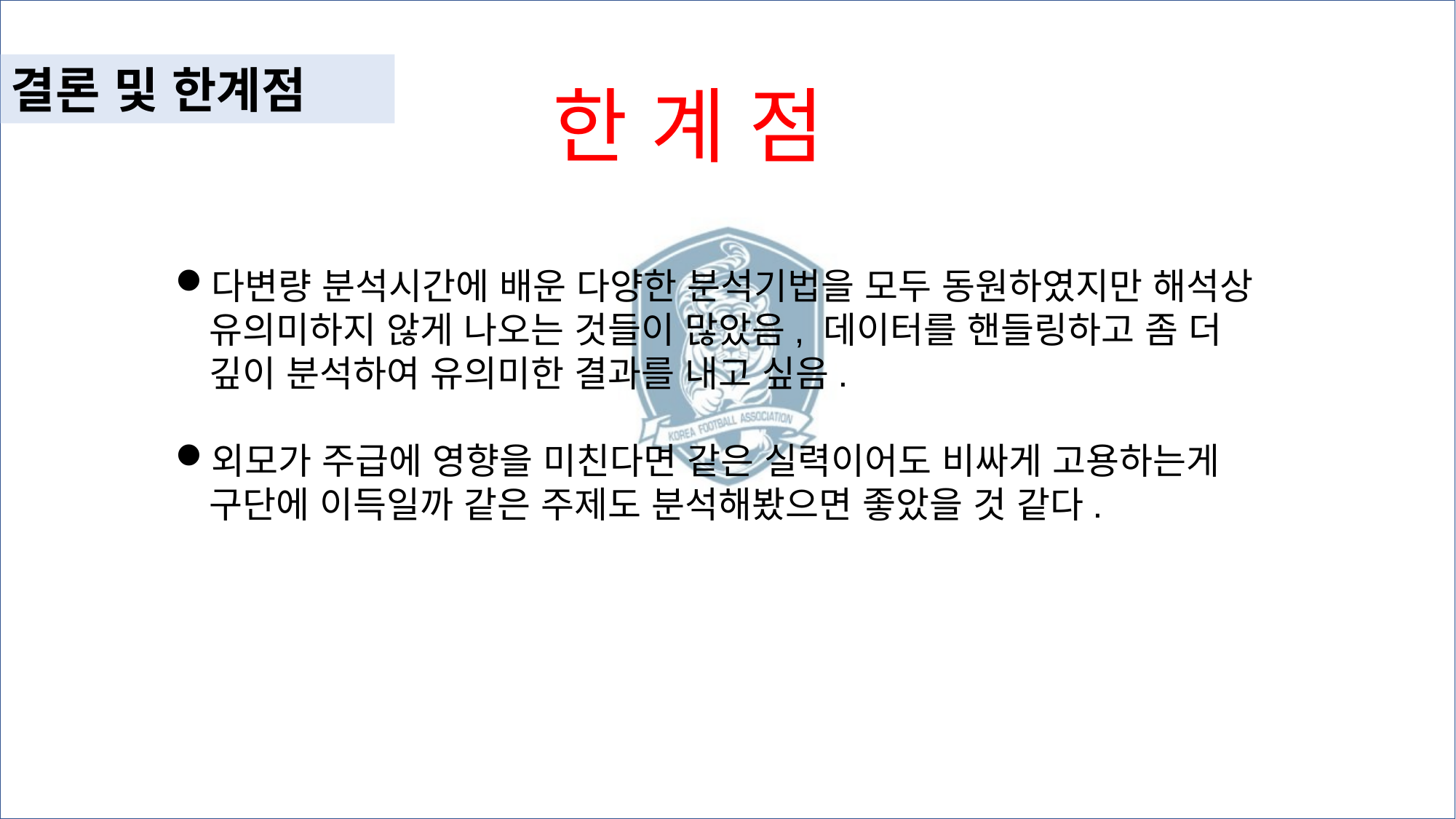

결론 및 한계점
한 계 점

다변량 분석시간에 배운 다양한 분석기법을 모두 동원하였지만 해석상 유의미하지 않게 나오는 것들이 많았음, 데이터를 핸들링하고 좀 더 깊이 분석하여 유의미한 결과를 내고 싶음.

외모가 주급에 영향을 미친다면 같은 실력이어도 비싸게 고용하는게 구단에 이득일까 같은 주제도 분석해봤으면 좋았을 것 같다.